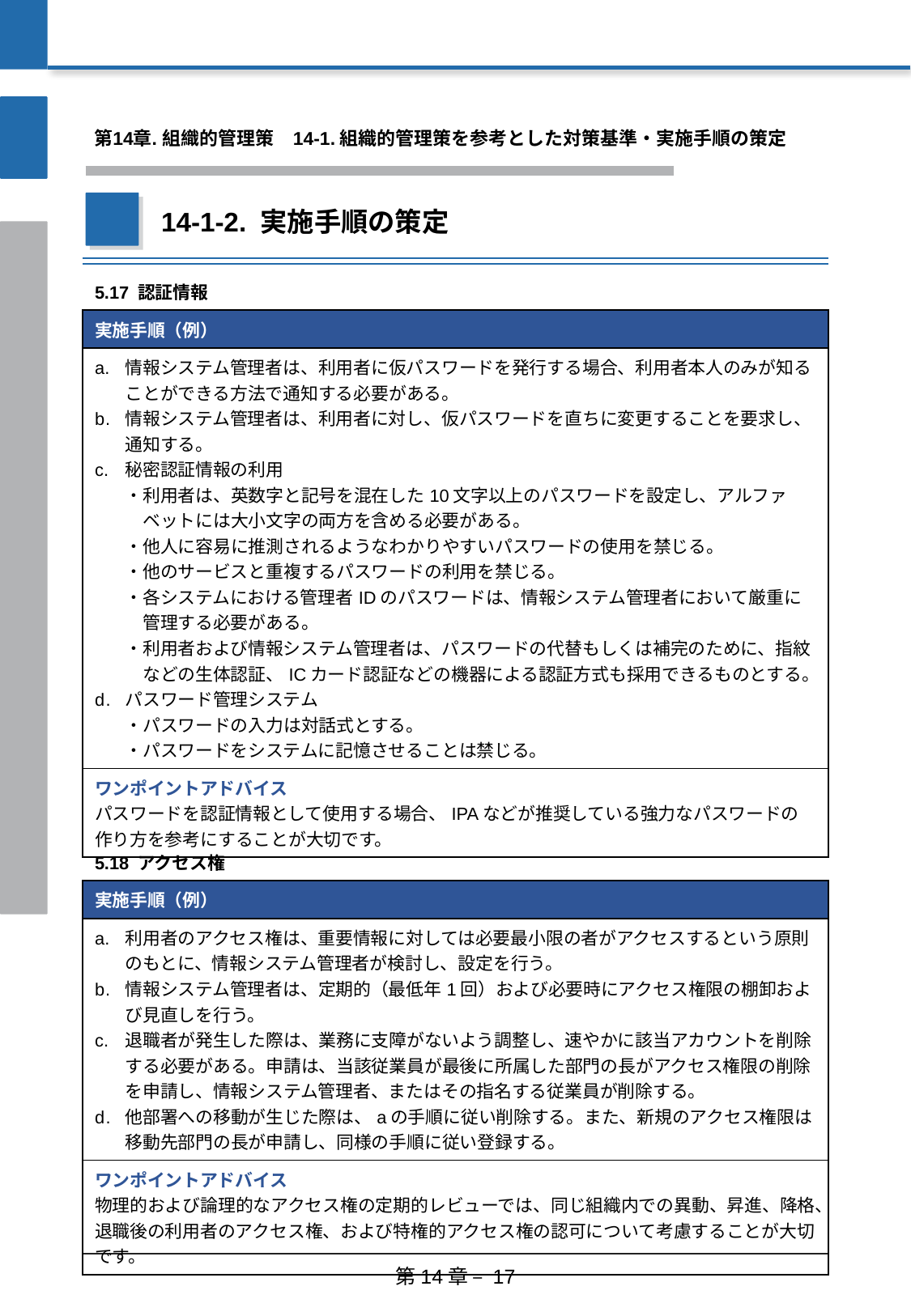

第14章. 組織的管理策
　14-1. 組織的管理策を参考とした対策基準・実施手順の策定
14-1-2. 実施手順の策定
| 5.17 認証情報 |
| --- |
| 実施手順（例） |
| 情報システム管理者は、利用者に仮パスワードを発行する場合、利用者本人のみが知ることができる方法で通知する必要がある。 情報システム管理者は、利用者に対し、仮パスワードを直ちに変更することを要求し、通知する。 秘密認証情報の利用 ・利用者は、英数字と記号を混在した10文字以上のパスワードを設定し、アルファ 　ベットには大小文字の両方を含める必要がある。 ・他人に容易に推測されるようなわかりやすいパスワードの使用を禁じる。 ・他のサービスと重複するパスワードの利用を禁じる。 ・各システムにおける管理者IDのパスワードは、情報システム管理者において厳重に 　管理する必要がある。 ・利用者および情報システム管理者は、パスワードの代替もしくは補完のために、指紋 　などの生体認証、ICカード認証などの機器による認証方式も採用できるものとする。 パスワード管理システム ・パスワードの入力は対話式とする。 ・パスワードをシステムに記憶させることは禁じる。 |
| ワンポイントアドバイス パスワードを認証情報として使用する場合、IPAなどが推奨している強力なパスワードの作り方を参考にすることが大切です。 |
| 5.18 アクセス権 |
| --- |
| 実施手順（例） |
| 利用者のアクセス権は、重要情報に対しては必要最小限の者がアクセスするという原則のもとに、情報システム管理者が検討し、設定を行う。 情報システム管理者は、定期的（最低年1回）および必要時にアクセス権限の棚卸および見直しを行う。　 退職者が発生した際は、業務に支障がないよう調整し、速やかに該当アカウントを削除する必要がある。申請は、当該従業員が最後に所属した部門の長がアクセス権限の削除を申請し、情報システム管理者、またはその指名する従業員が削除する。 他部署への移動が生じた際は、aの手順に従い削除する。また、新規のアクセス権限は移動先部門の長が申請し、同様の手順に従い登録する。 |
| ワンポイントアドバイス 物理的および論理的なアクセス権の定期的レビューでは、同じ組織内での異動、昇進、降格、退職後の利用者のアクセス権、および特権的アクセス権の認可について考慮することが大切です。 |
第14章 – 17